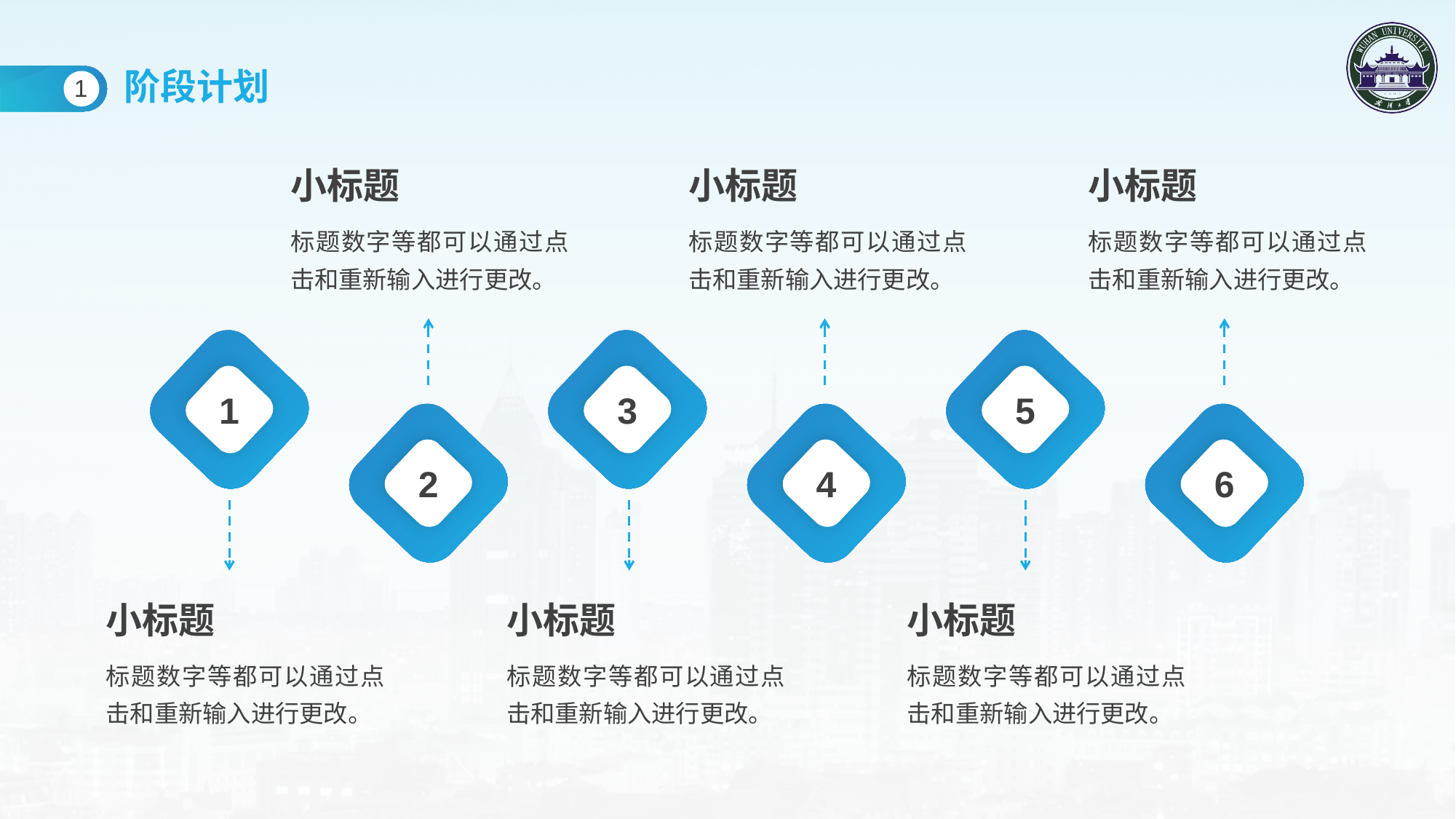

阶段计划
1
小标题
小标题
小标题
标题数字等都可以通过点击和重新输入进行更改。
标题数字等都可以通过点击和重新输入进行更改。
标题数字等都可以通过点击和重新输入进行更改。

1

3

5

2

4

6
小标题
小标题
小标题
标题数字等都可以通过点击和重新输入进行更改。
标题数字等都可以通过点击和重新输入进行更改。
标题数字等都可以通过点击和重新输入进行更改。